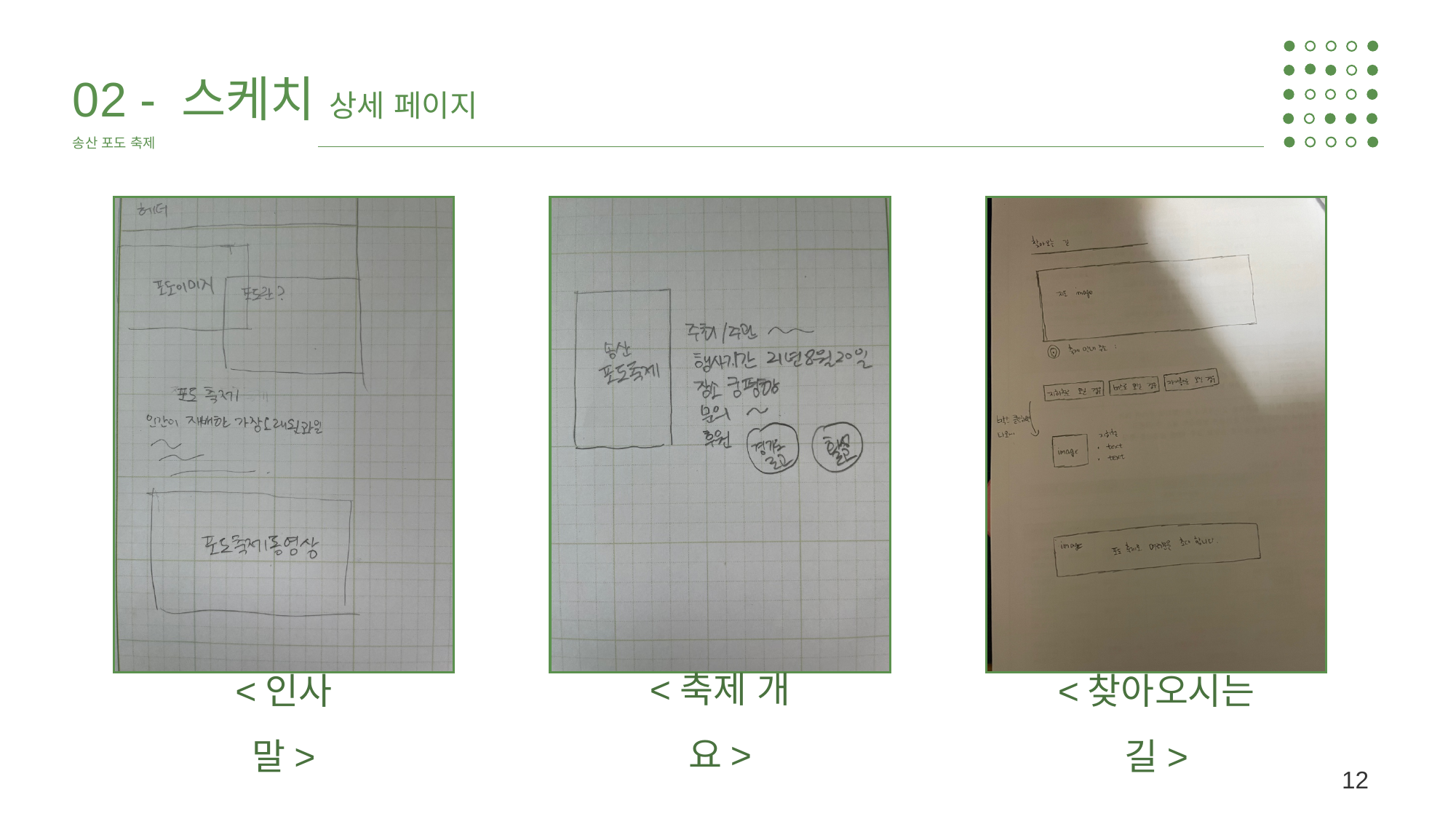

02 - 스케치 상세 페이지
송산 포도 축제

<축제 개요>
<인사말>
<찾아오시는 길>
12